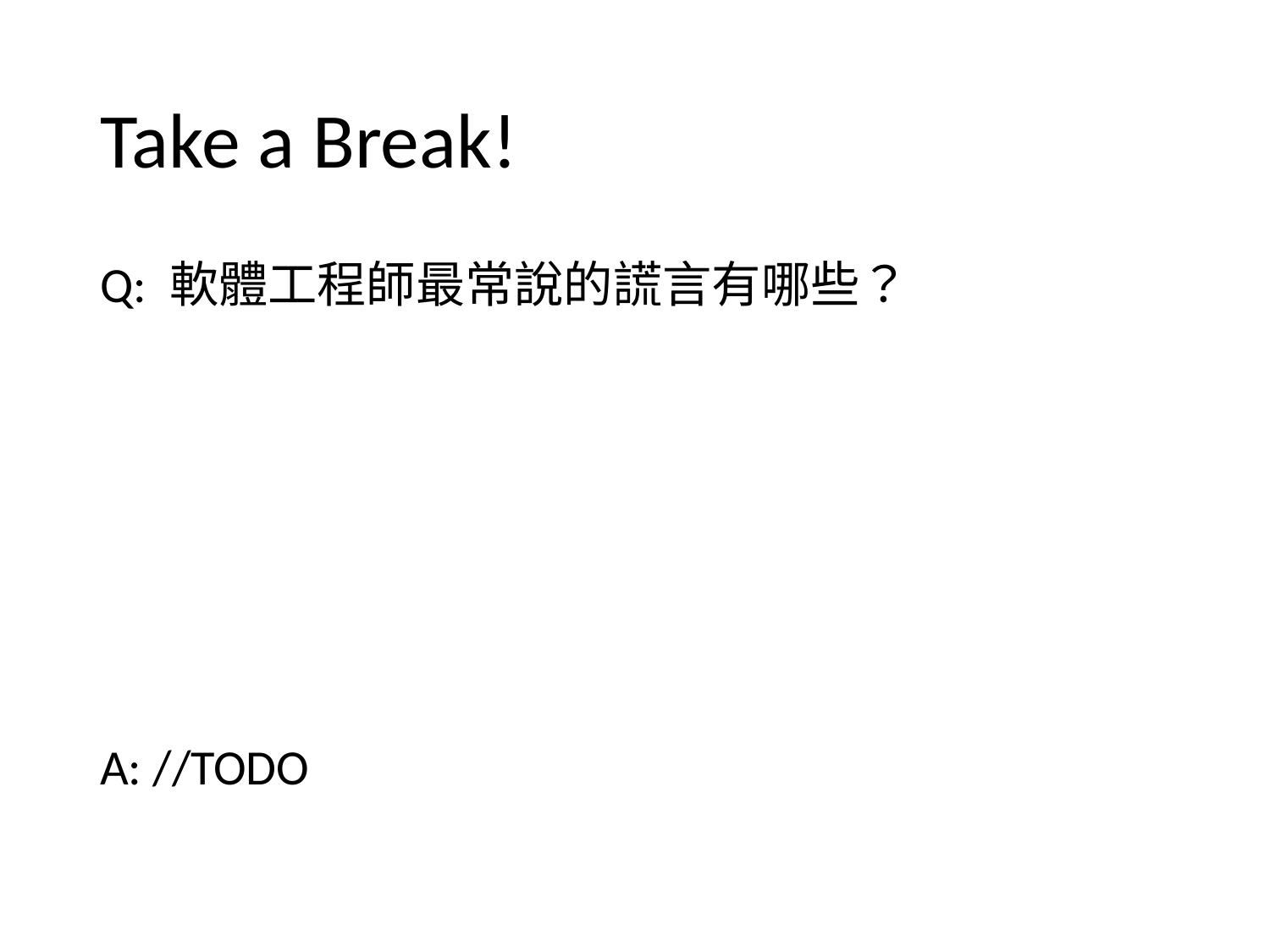

# Take a Break!
Q: 軟體工程師最常說的謊言有哪些？

A: //TODO